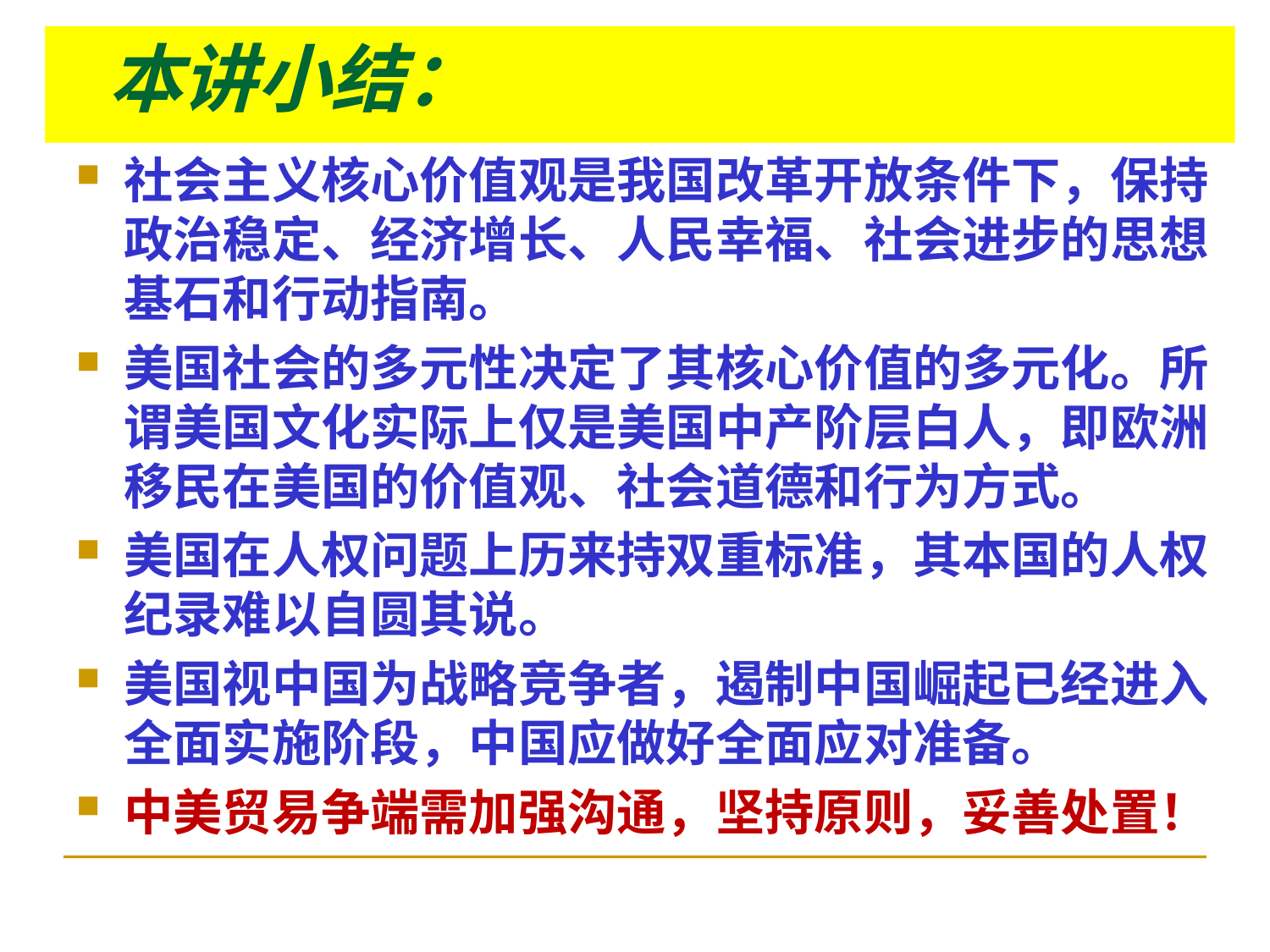

# 本讲小结：
社会主义核心价值观是我国改革开放条件下，保持政治稳定、经济增长、人民幸福、社会进步的思想基石和行动指南。
美国社会的多元性决定了其核心价值的多元化。所谓美国文化实际上仅是美国中产阶层白人，即欧洲移民在美国的价值观、社会道德和行为方式。
美国在人权问题上历来持双重标准，其本国的人权纪录难以自圆其说。
美国视中国为战略竞争者，遏制中国崛起已经进入全面实施阶段，中国应做好全面应对准备。
中美贸易争端需加强沟通，坚持原则，妥善处置！

84